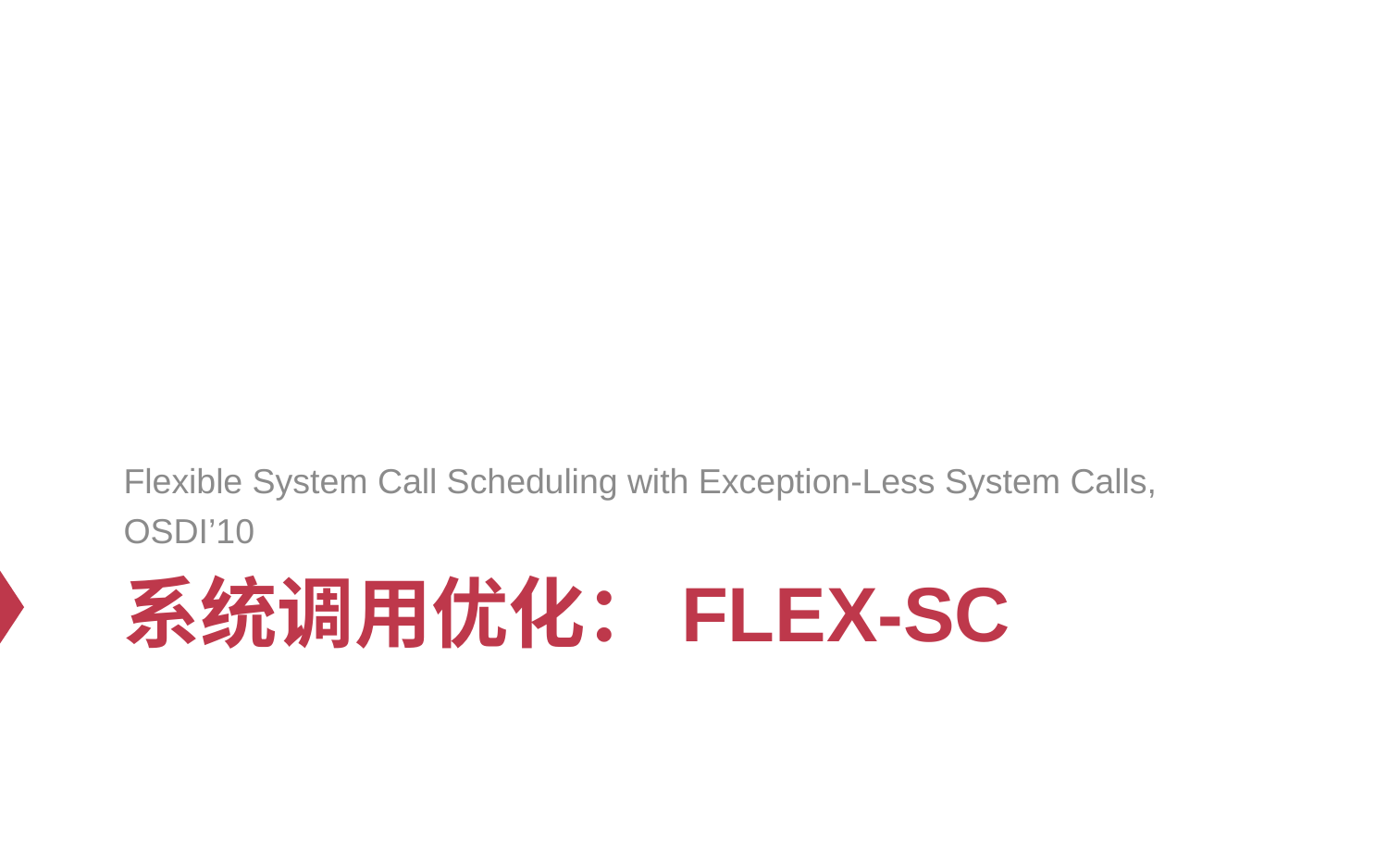

Flexible System Call Scheduling with Exception-Less System Calls, OSDI’10
# 系统调用优化：Flex-SC